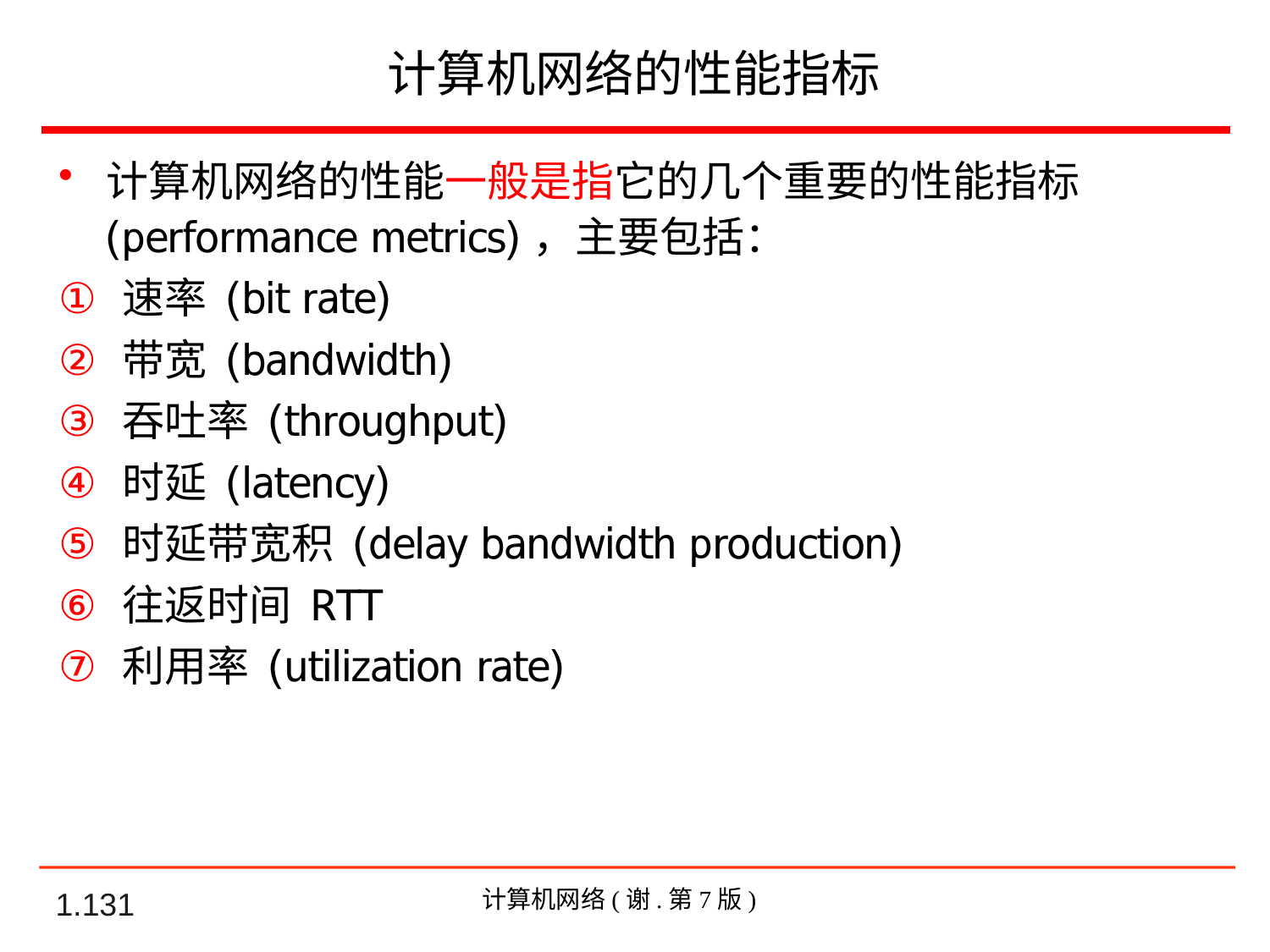

# 计算机网络的性能指标
计算机网络的性能一般是指它的几个重要的性能指标(performance metrics)，主要包括：
速率 (bit rate)
带宽 (bandwidth)
吞吐率 (throughput)
时延 (latency)
时延带宽积 (delay bandwidth production)
往返时间 RTT
利用率 (utilization rate)